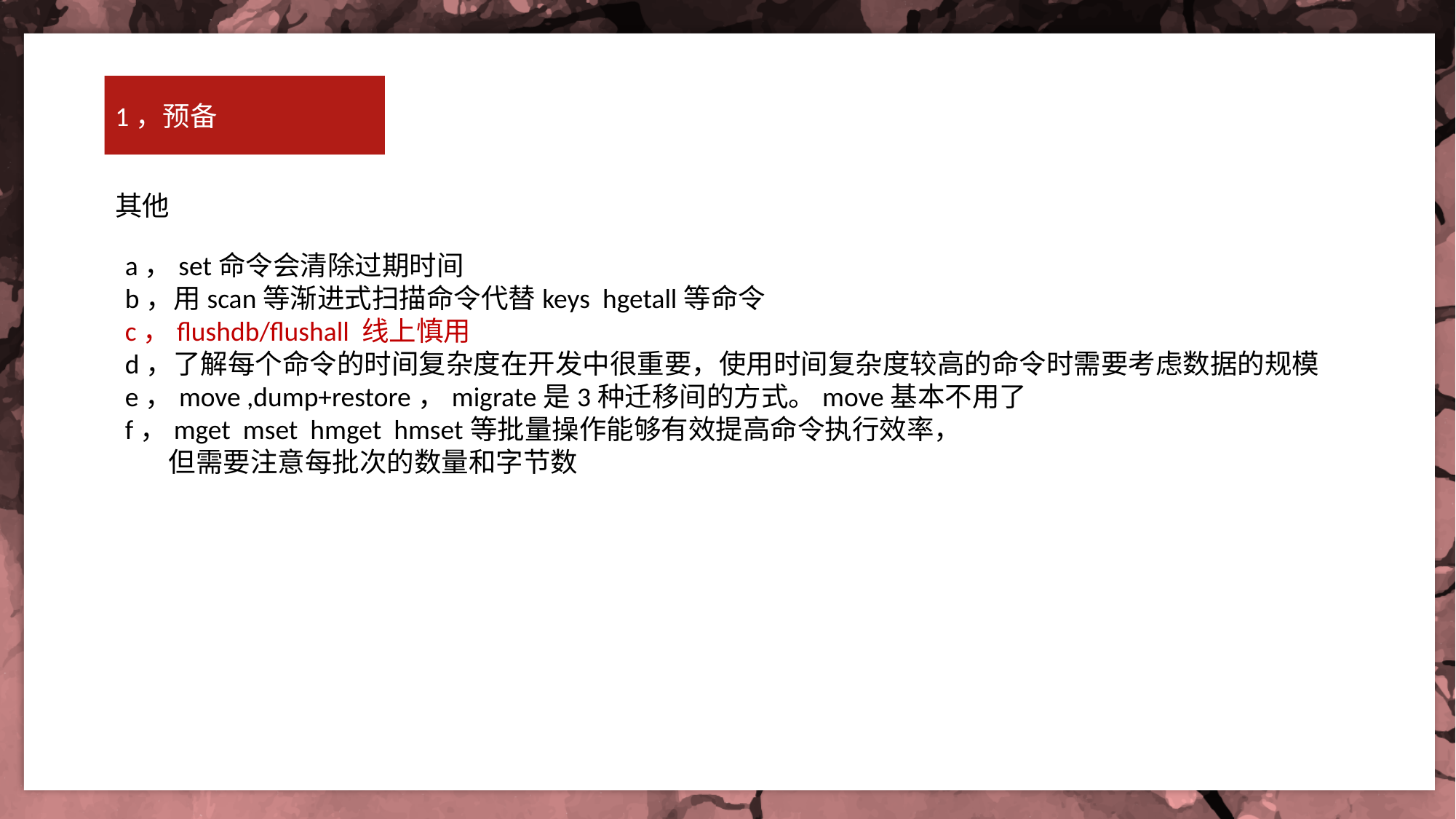

1，预备
其他
a，set命令会清除过期时间
b，用scan等渐进式扫描命令代替keys  hgetall等命令
c，flushdb/flushall 线上慎用
d，了解每个命令的时间复杂度在开发中很重要，使用时间复杂度较高的命令时需要考虑数据的规模
e，move ,dump+restore，migrate是3种迁移间的方式。move基本不用了
f，mget  mset  hmget  hmset等批量操作能够有效提高命令执行效率，
      但需要注意每批次的数量和字节数